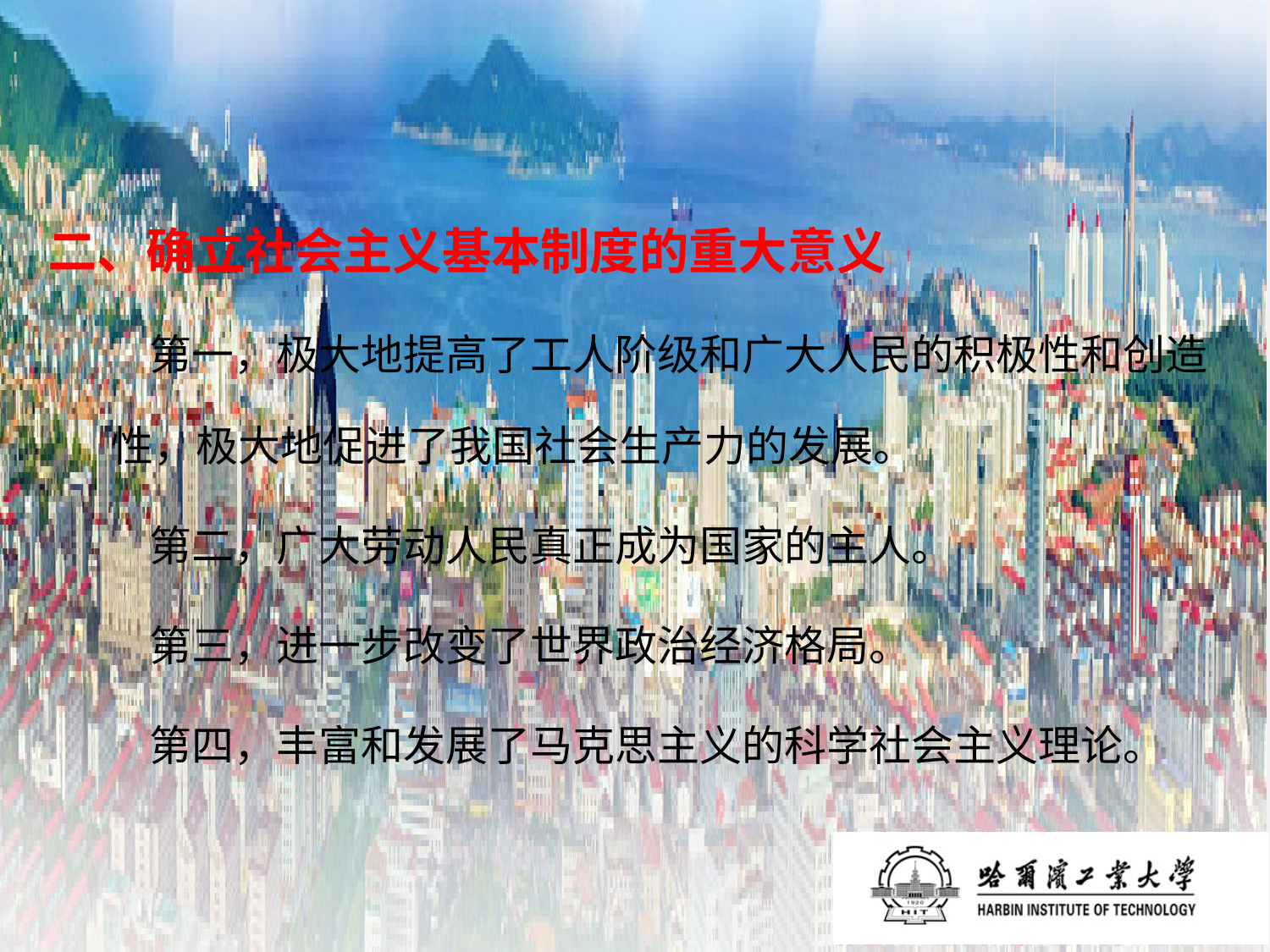

二、确立社会主义基本制度的重大意义
   第一，极大地提高了工人阶级和广大人民的积极性和创造性，极大地促进了我国社会生产力的发展。
   第二，广大劳动人民真正成为国家的主人。
   第三，进一步改变了世界政治经济格局。
   第四，丰富和发展了马克思主义的科学社会主义理论。